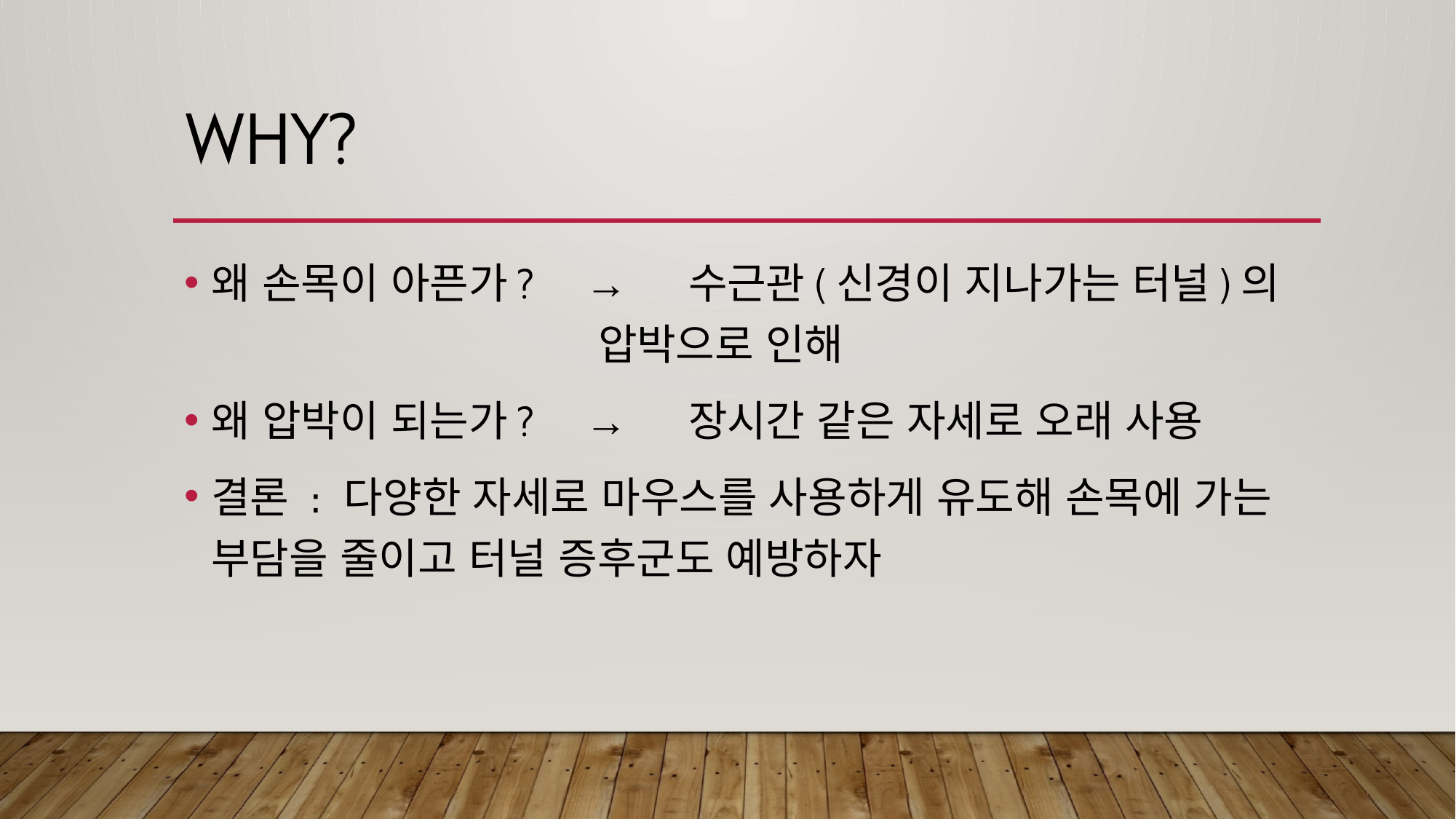

# Why?
왜 손목이 아픈가?    →    수근관(신경이 지나가는 터널)의 				     압박으로 인해
왜 압박이 되는가?    →    장시간 같은 자세로 오래 사용
결론 : 다양한 자세로 마우스를 사용하게 유도해 손목에 가는 부담을 줄이고 터널 증후군도 예방하자